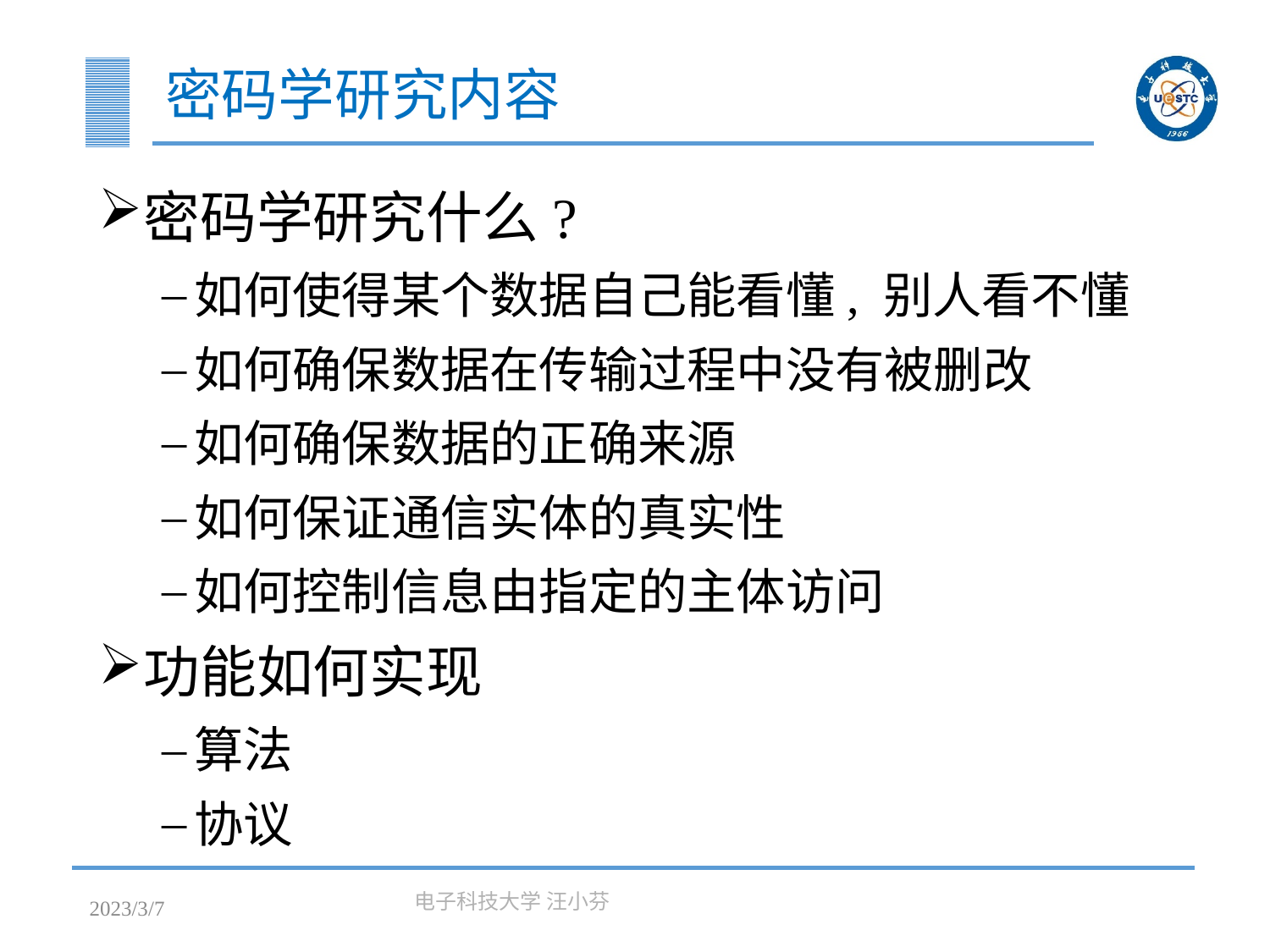

# 密码学研究内容
密码学研究什么?
如何使得某个数据自己能看懂, 别人看不懂
如何确保数据在传输过程中没有被删改
如何确保数据的正确来源
如何保证通信实体的真实性
如何控制信息由指定的主体访问
功能如何实现
算法
协议
2023/3/7
电子科技大学 汪小芬